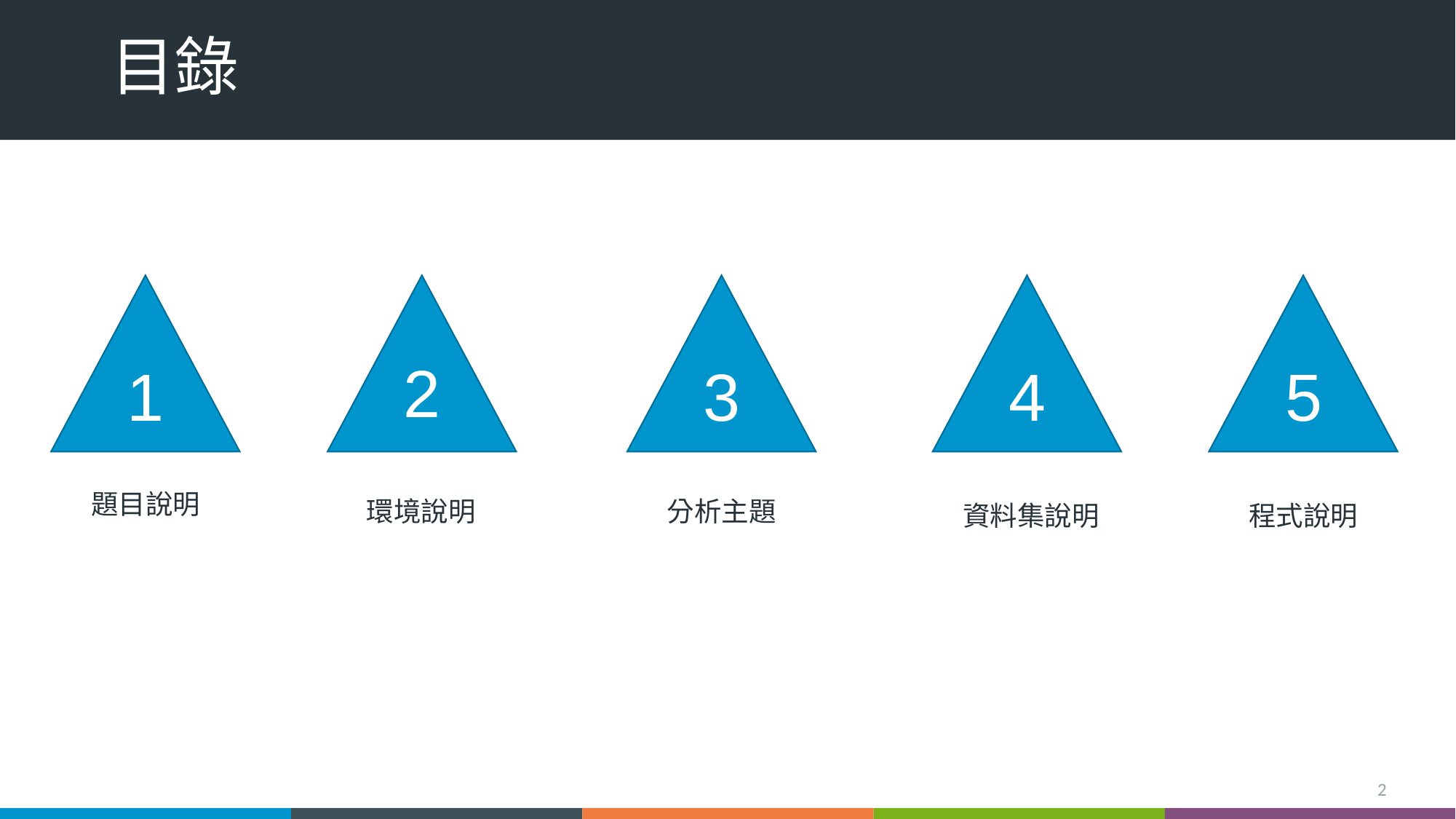

# 目錄

2
4
5
1
3
題目說明
環境說明
分析主題
資料集說明
程式說明
2